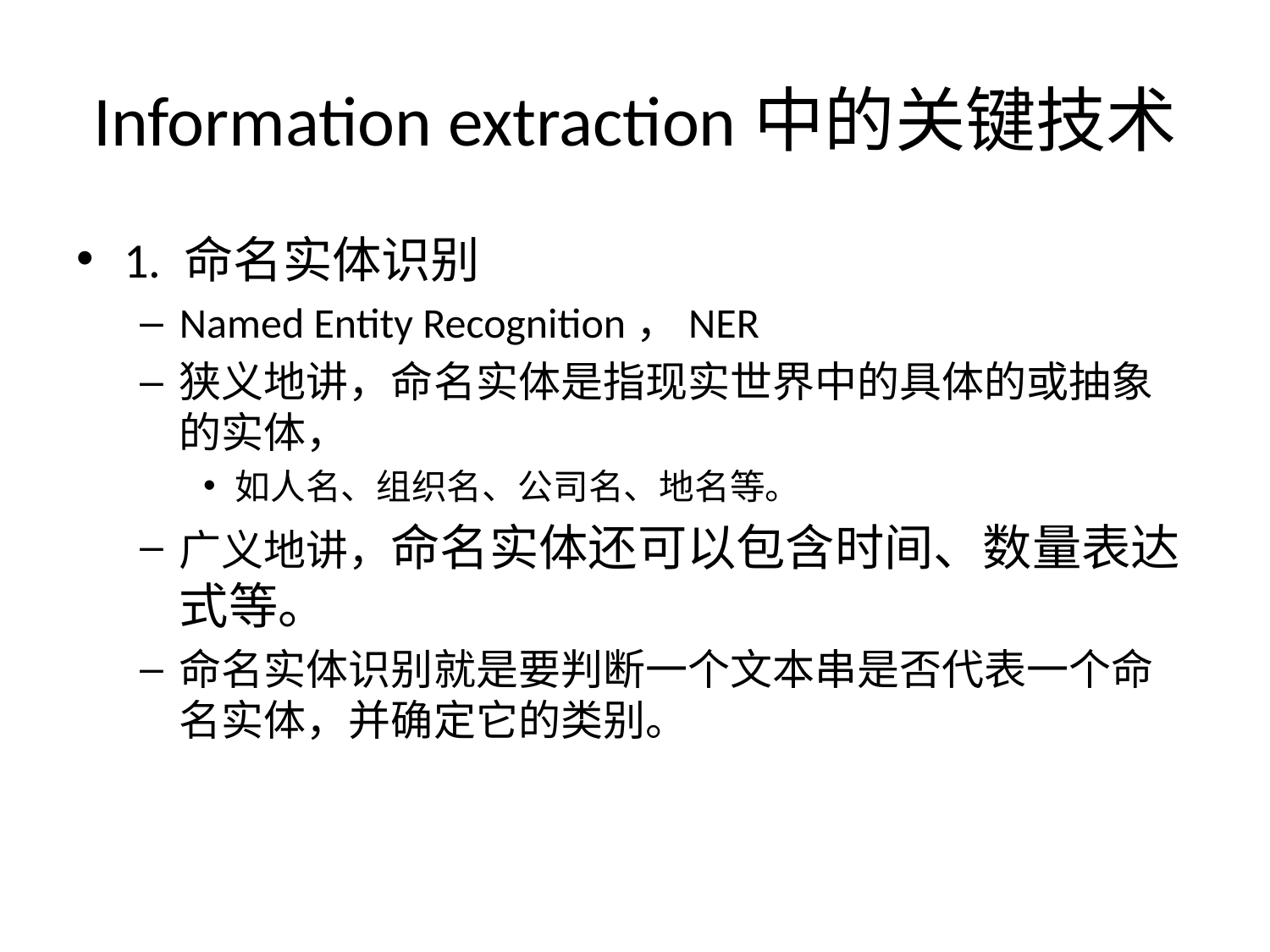

# Information extraction中的关键技术
1. 命名实体识别
Named Entity Recognition，NER
狭义地讲，命名实体是指现实世界中的具体的或抽象的实体，
如人名、组织名、公司名、地名等。
广义地讲，命名实体还可以包含时间、数量表达式等。
命名实体识别就是要判断一个文本串是否代表一个命名实体，并确定它的类别。